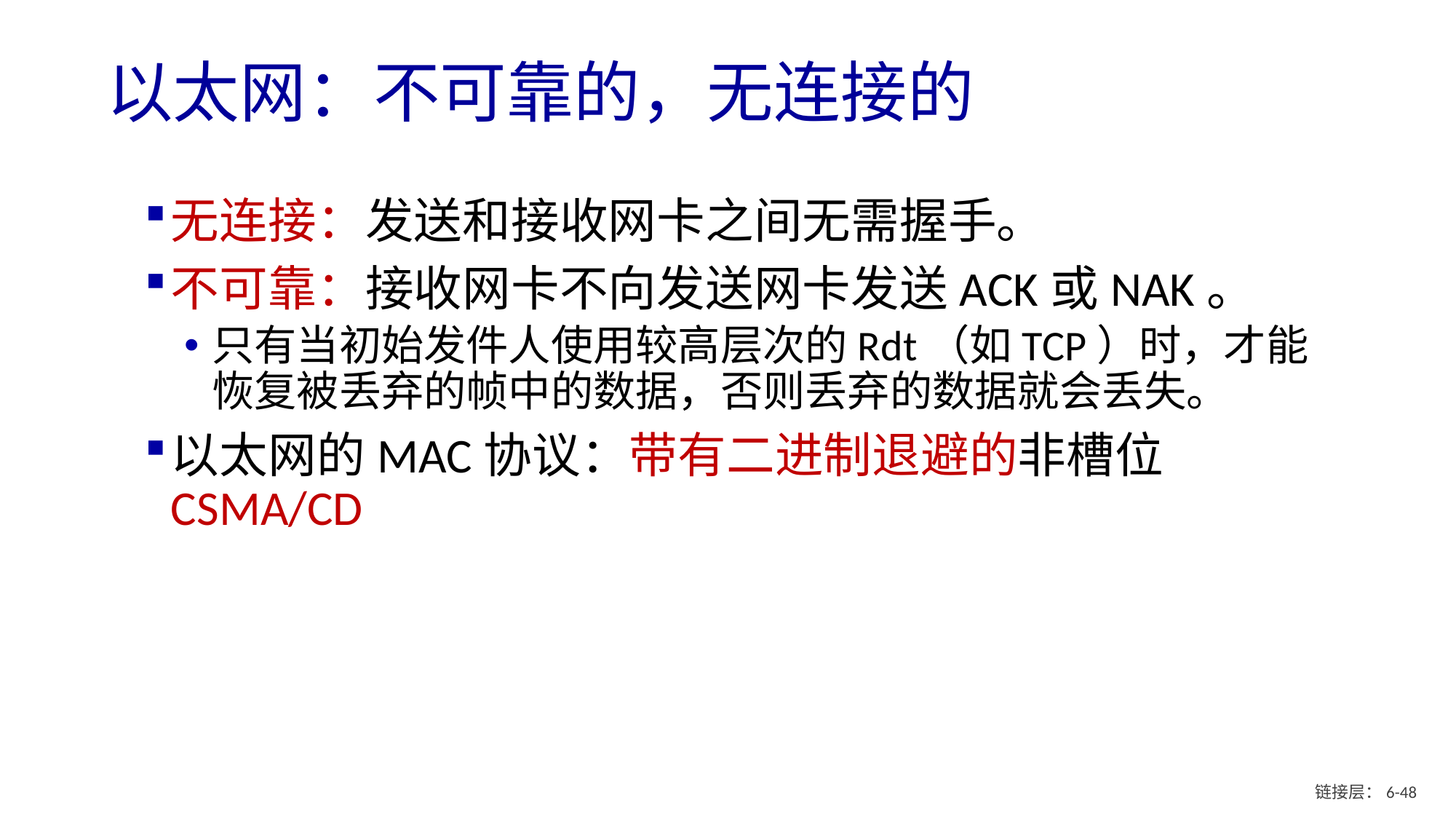

# 以太网：不可靠的，无连接的
无连接：发送和接收网卡之间无需握手。
不可靠：接收网卡不向发送网卡发送ACK或NAK。
只有当初始发件人使用较高层次的Rdt（如TCP）时，才能恢复被丢弃的帧中的数据，否则丢弃的数据就会丢失。
以太网的MAC协议：带有二进制退避的非槽位CSMA/CD
链接层：6-48